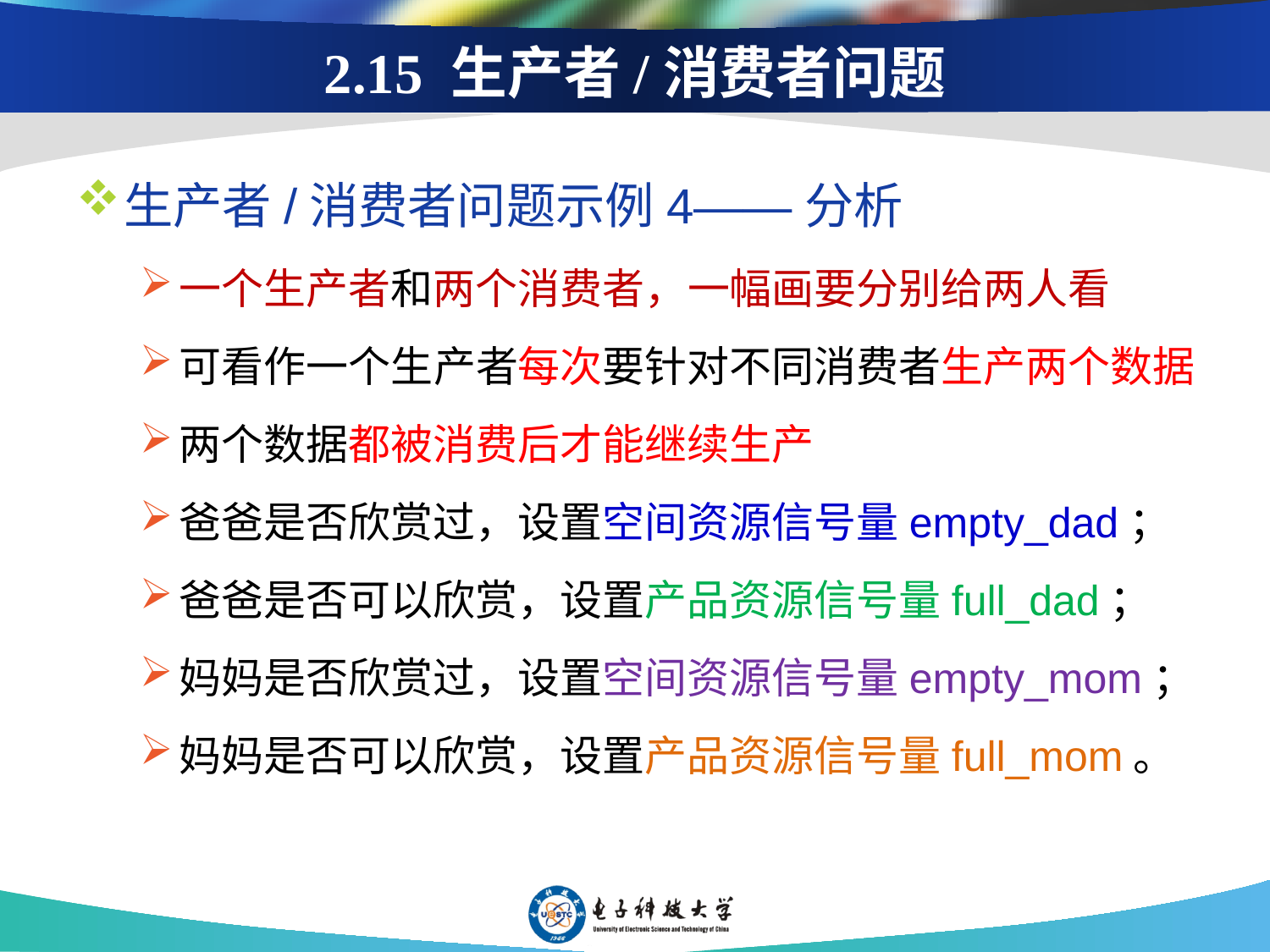

2.15 生产者/消费者问题
生产者/消费者问题示例4——分析
一个生产者和两个消费者，一幅画要分别给两人看
可看作一个生产者每次要针对不同消费者生产两个数据
两个数据都被消费后才能继续生产
爸爸是否欣赏过，设置空间资源信号量empty_dad；
爸爸是否可以欣赏，设置产品资源信号量full_dad；
妈妈是否欣赏过，设置空间资源信号量empty_mom；
妈妈是否可以欣赏，设置产品资源信号量full_mom。